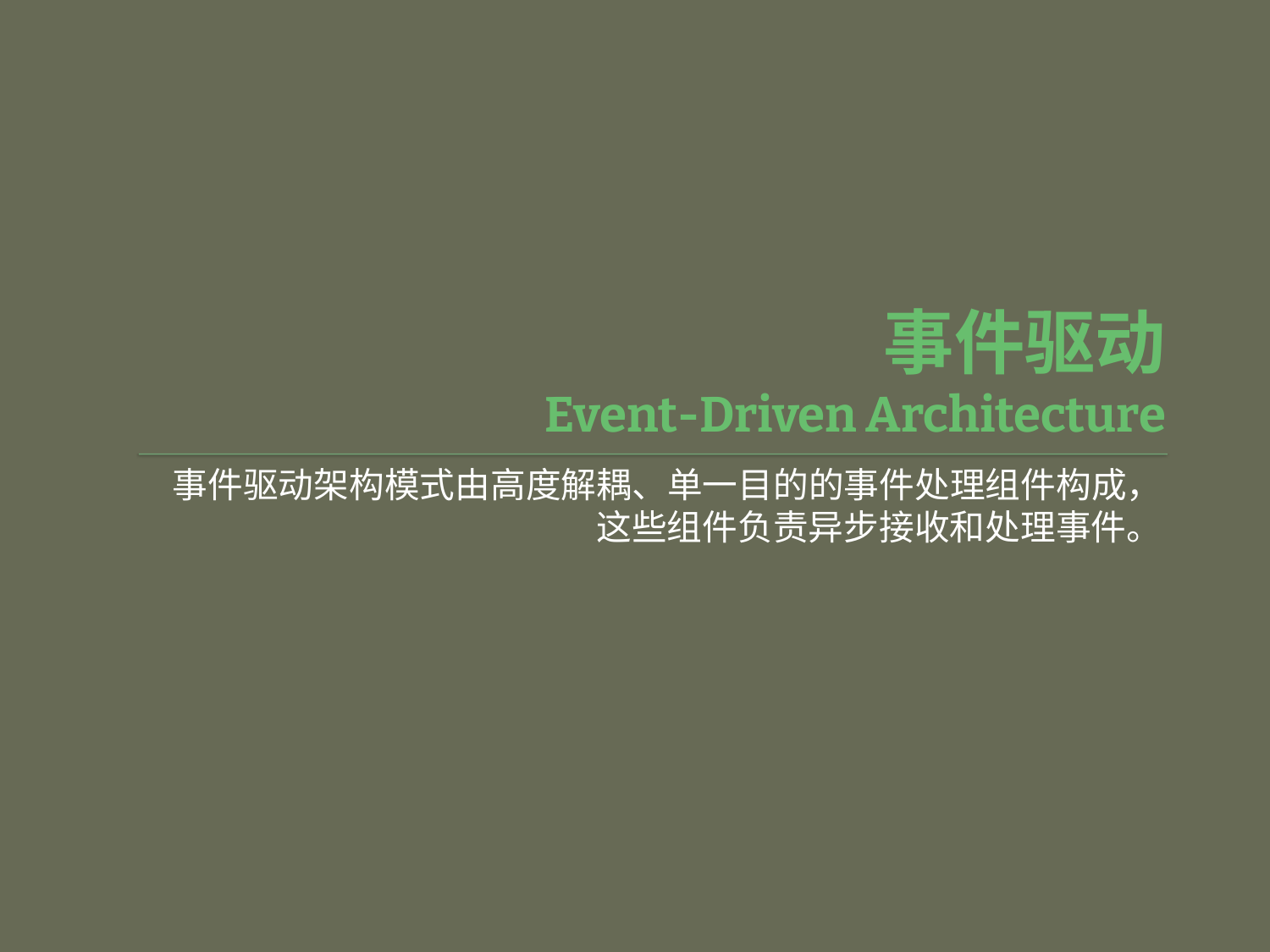

# 事件驱动 Event-Driven Architecture
事件驱动架构模式由高度解耦、单一目的的事件处理组件构成，
这些组件负责异步接收和处理事件。